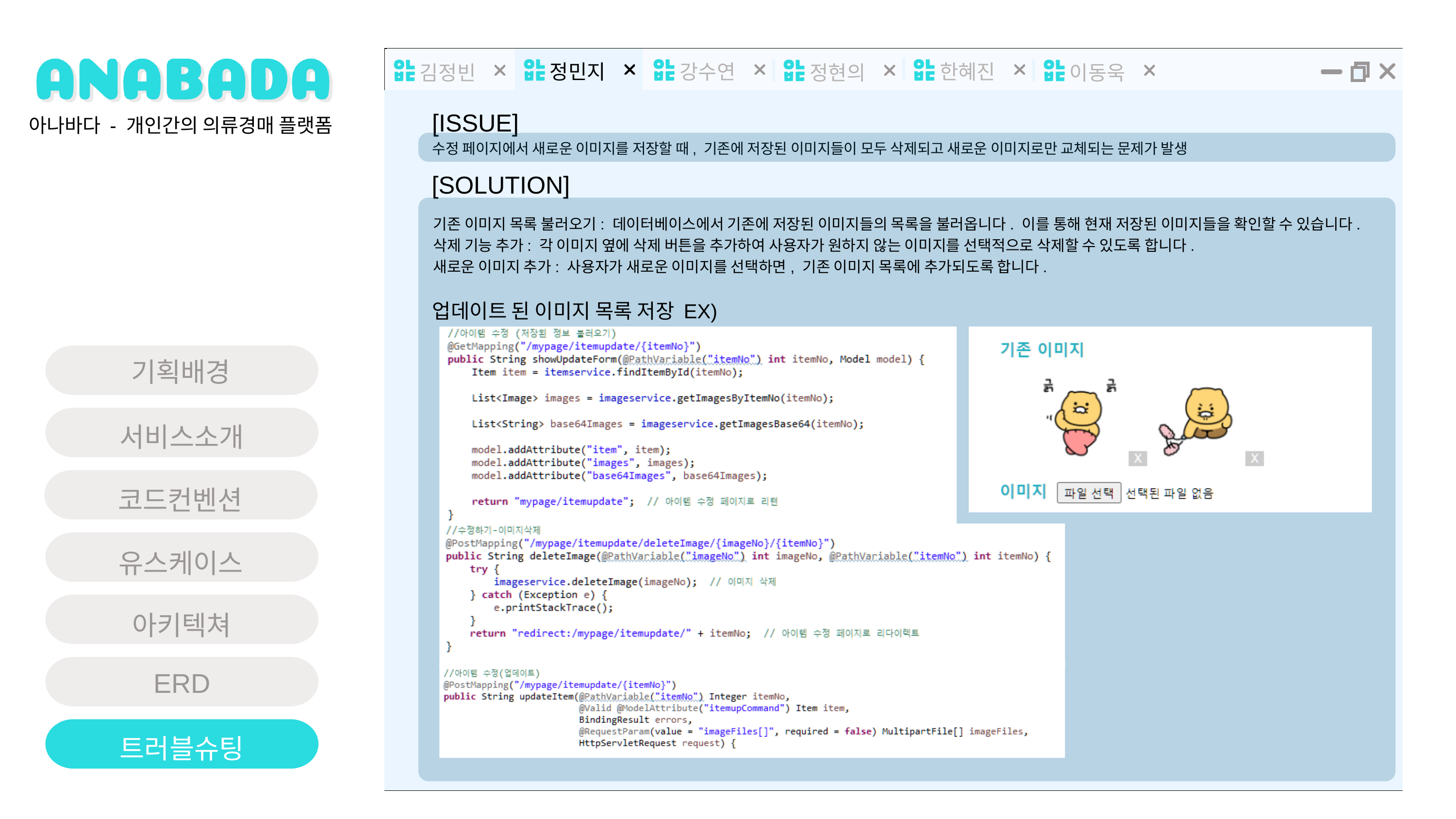

정민지
강수연
한혜진
김정빈
정현의
이동욱

[ISSUE]
아나바다 - 개인간의 의류경매 플랫폼

수정 페이지에서 새로운 이미지를 저장할 때, 기존에 저장된 이미지들이 모두 삭제되고 새로운 이미지로만 교체되는 문제가 발생
[SOLUTION]

기존 이미지 목록 불러오기: 데이터베이스에서 기존에 저장된 이미지들의 목록을 불러옵니다. 이를 통해 현재 저장된 이미지들을 확인할 수 있습니다.
삭제 기능 추가: 각 이미지 옆에 삭제 버튼을 추가하여 사용자가 원하지 않는 이미지를 선택적으로 삭제할 수 있도록 합니다.
새로운 이미지 추가: 사용자가 새로운 이미지를 선택하면, 기존 이미지 목록에 추가되도록 합니다.

업데이트 된 이미지 목록 저장 EX)

기획배경

서비스소개

코드컨벤션

유스케이스

아키텍쳐

ERD

트러블슈팅